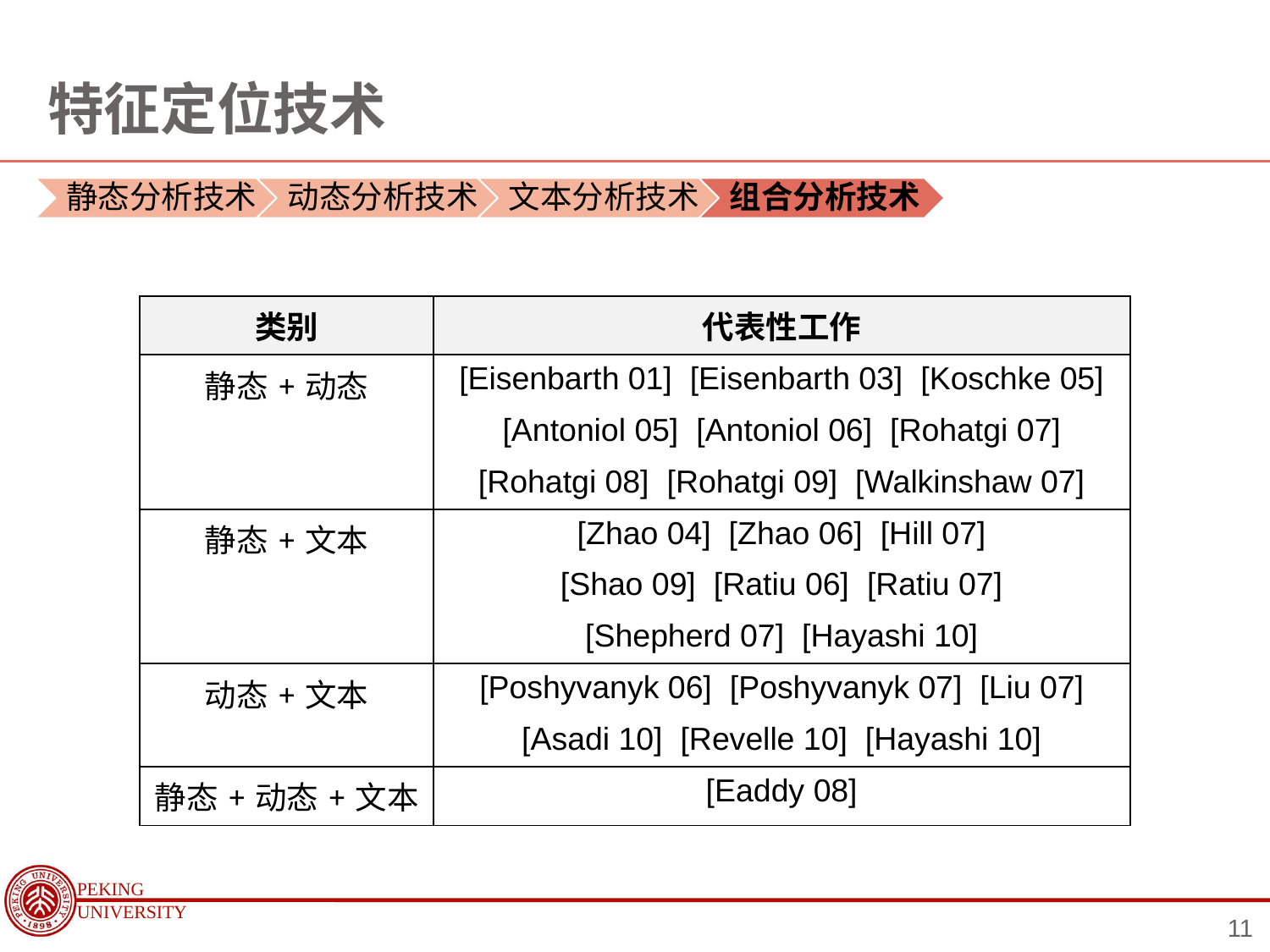

# 特征定位技术
静态分析技术
动态分析技术
文本分析技术
组合分析技术
| 类别 | 代表性工作 |
| --- | --- |
| 静态+动态 | [Eisenbarth 01] [Eisenbarth 03] [Koschke 05] |
|  | [Antoniol 05] [Antoniol 06] [Rohatgi 07] |
|  | [Rohatgi 08] [Rohatgi 09] [Walkinshaw 07] |
| 静态+文本 | [Zhao 04] [Zhao 06] [Hill 07] |
|  | [Shao 09] [Ratiu 06] [Ratiu 07] |
|  | [Shepherd 07] [Hayashi 10] |
| 动态+文本 | [Poshyvanyk 06] [Poshyvanyk 07] [Liu 07] |
|  | [Asadi 10] [Revelle 10] [Hayashi 10] |
| 静态+动态+文本 | [Eaddy 08] |
11